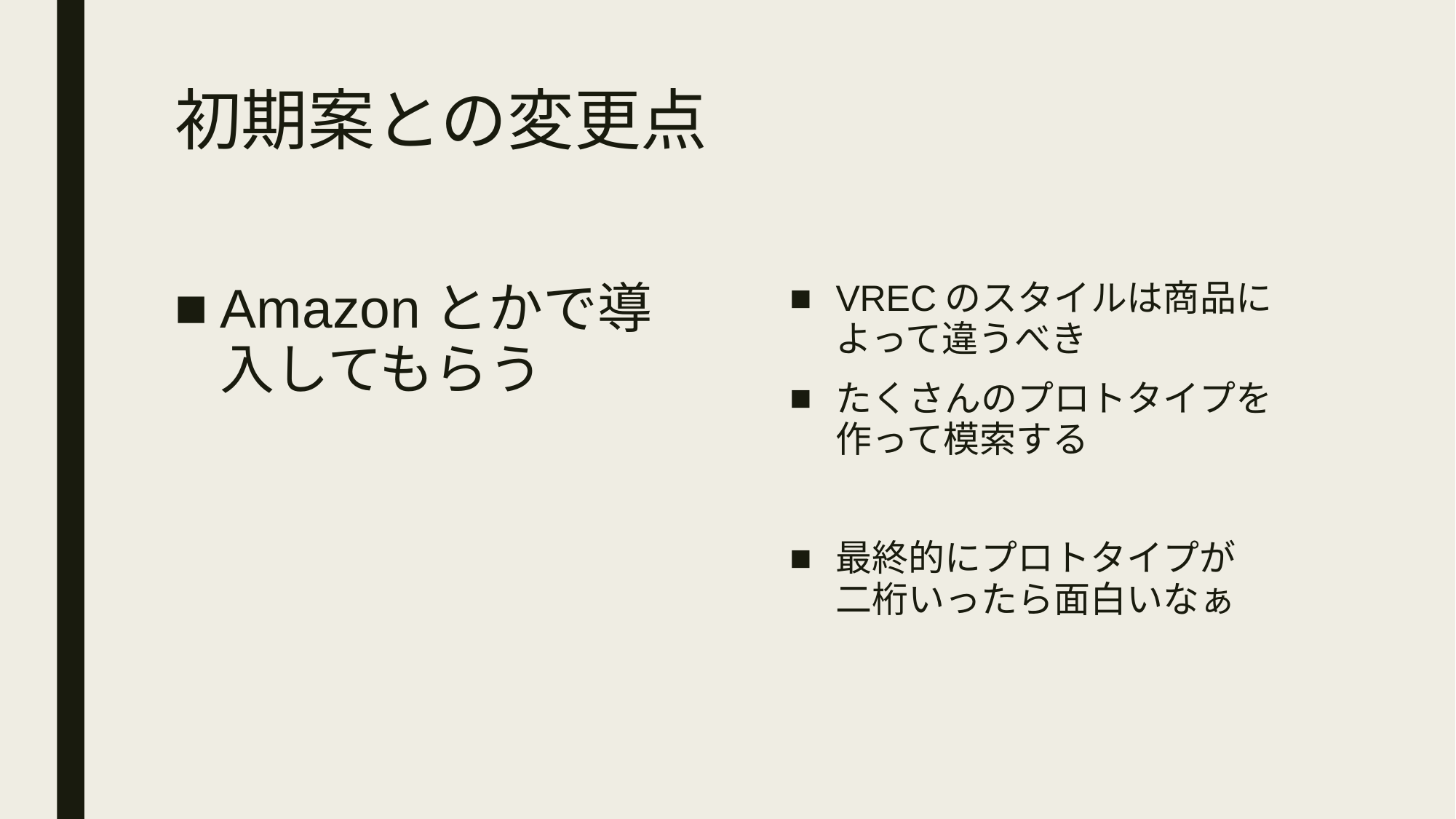

# 初期案との変更点
Amazonとかで導入してもらう
VRECのスタイルは商品によって違うべき
たくさんのプロトタイプを作って模索する

最終的にプロトタイプが
二桁いったら面白いなぁ